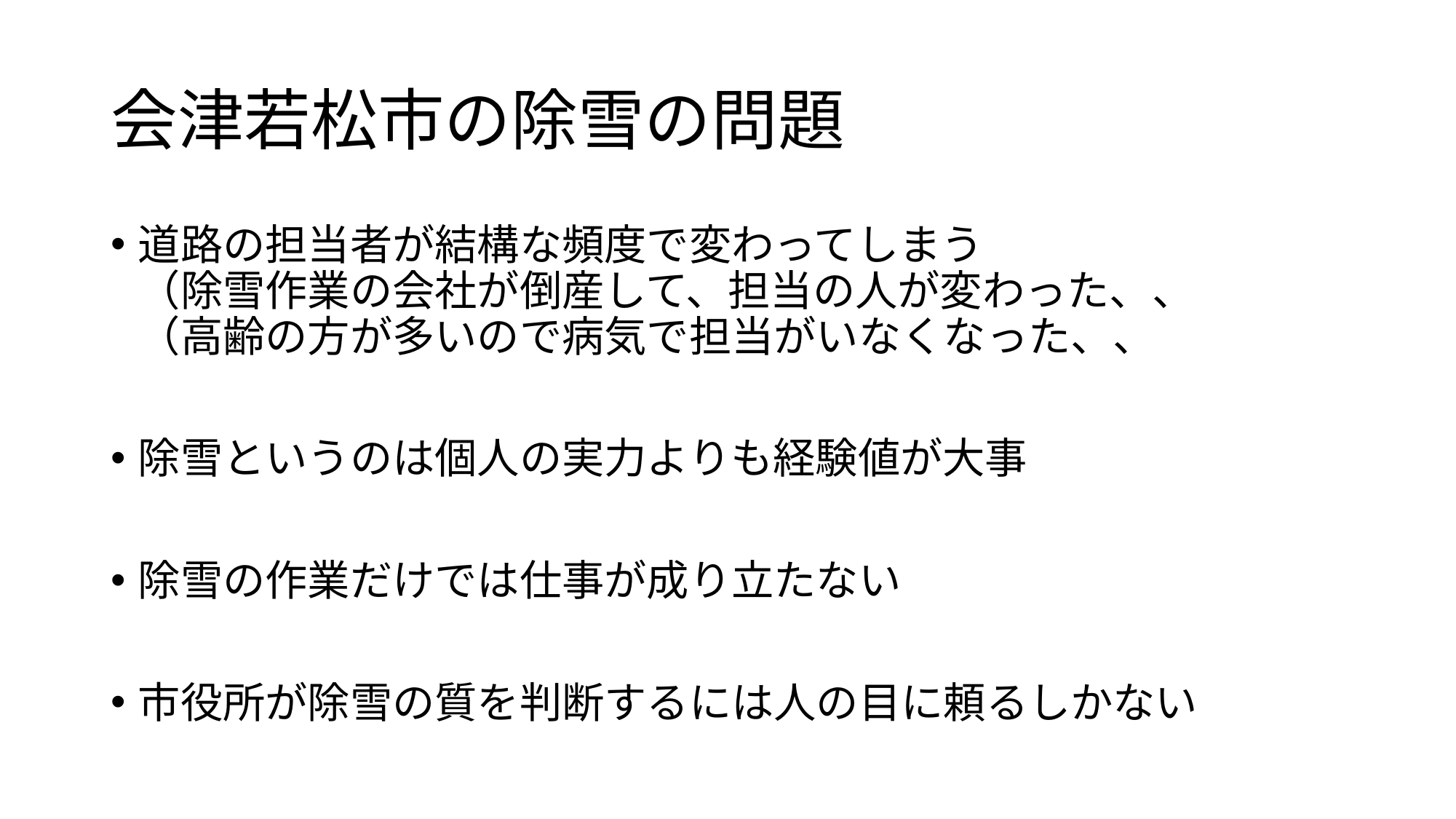

# 会津若松市の除雪の問題
道路の担当者が結構な頻度で変わってしまう
（除雪作業の会社が倒産して、担当の人が変わった、、
（高齢の方が多いので病気で担当がいなくなった、、

除雪というのは個人の実力よりも経験値が大事

除雪の作業だけでは仕事が成り立たない

市役所が除雪の質を判断するには人の目に頼るしかない